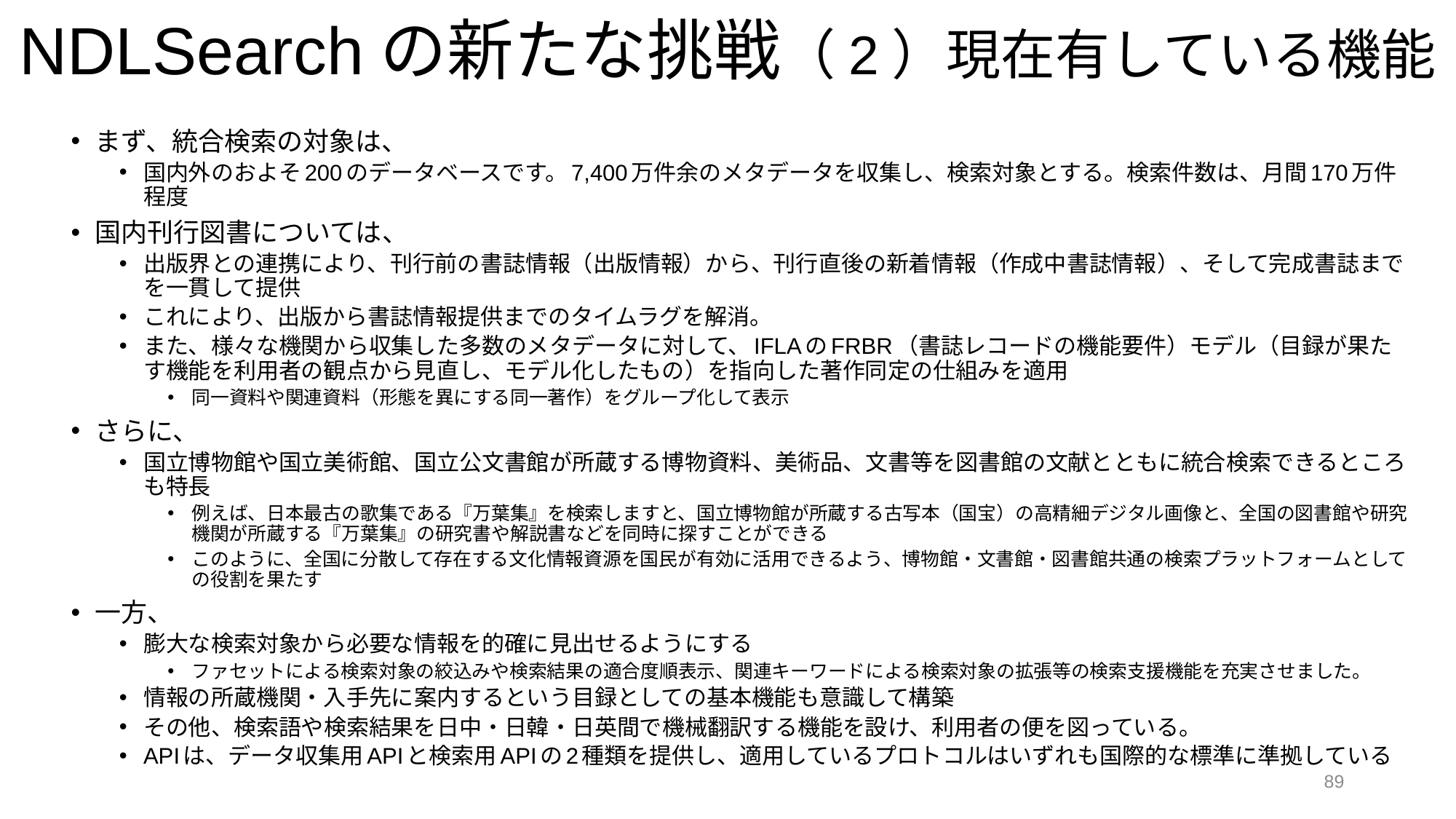

# NDLSearchの新たな挑戦（2）現在有している機能
まず、統合検索の対象は、
国内外のおよそ200のデータベースです。7,400万件余のメタデータを収集し、検索対象とする。検索件数は、月間170万件程度
国内刊行図書については、
出版界との連携により、刊行前の書誌情報（出版情報）から、刊行直後の新着情報（作成中書誌情報）、そして完成書誌までを一貫して提供
これにより、出版から書誌情報提供までのタイムラグを解消。
また、様々な機関から収集した多数のメタデータに対して、IFLAのFRBR（書誌レコードの機能要件）モデル（目録が果たす機能を利用者の観点から見直し、モデル化したもの）を指向した著作同定の仕組みを適用
同一資料や関連資料（形態を異にする同一著作）をグループ化して表示
さらに、
国立博物館や国立美術館、国立公文書館が所蔵する博物資料、美術品、文書等を図書館の文献とともに統合検索できるところも特長
例えば、日本最古の歌集である『万葉集』を検索しますと、国立博物館が所蔵する古写本（国宝）の高精細デジタル画像と、全国の図書館や研究機関が所蔵する『万葉集』の研究書や解説書などを同時に探すことができる
このように、全国に分散して存在する文化情報資源を国民が有効に活用できるよう、博物館・文書館・図書館共通の検索プラットフォームとしての役割を果たす
一方、
膨大な検索対象から必要な情報を的確に見出せるようにする
ファセットによる検索対象の絞込みや検索結果の適合度順表示、関連キーワードによる検索対象の拡張等の検索支援機能を充実させました。
情報の所蔵機関・入手先に案内するという目録としての基本機能も意識して構築
その他、検索語や検索結果を日中・日韓・日英間で機械翻訳する機能を設け、利用者の便を図っている。
APIは、データ収集用APIと検索用APIの2種類を提供し、適用しているプロトコルはいずれも国際的な標準に準拠している

89